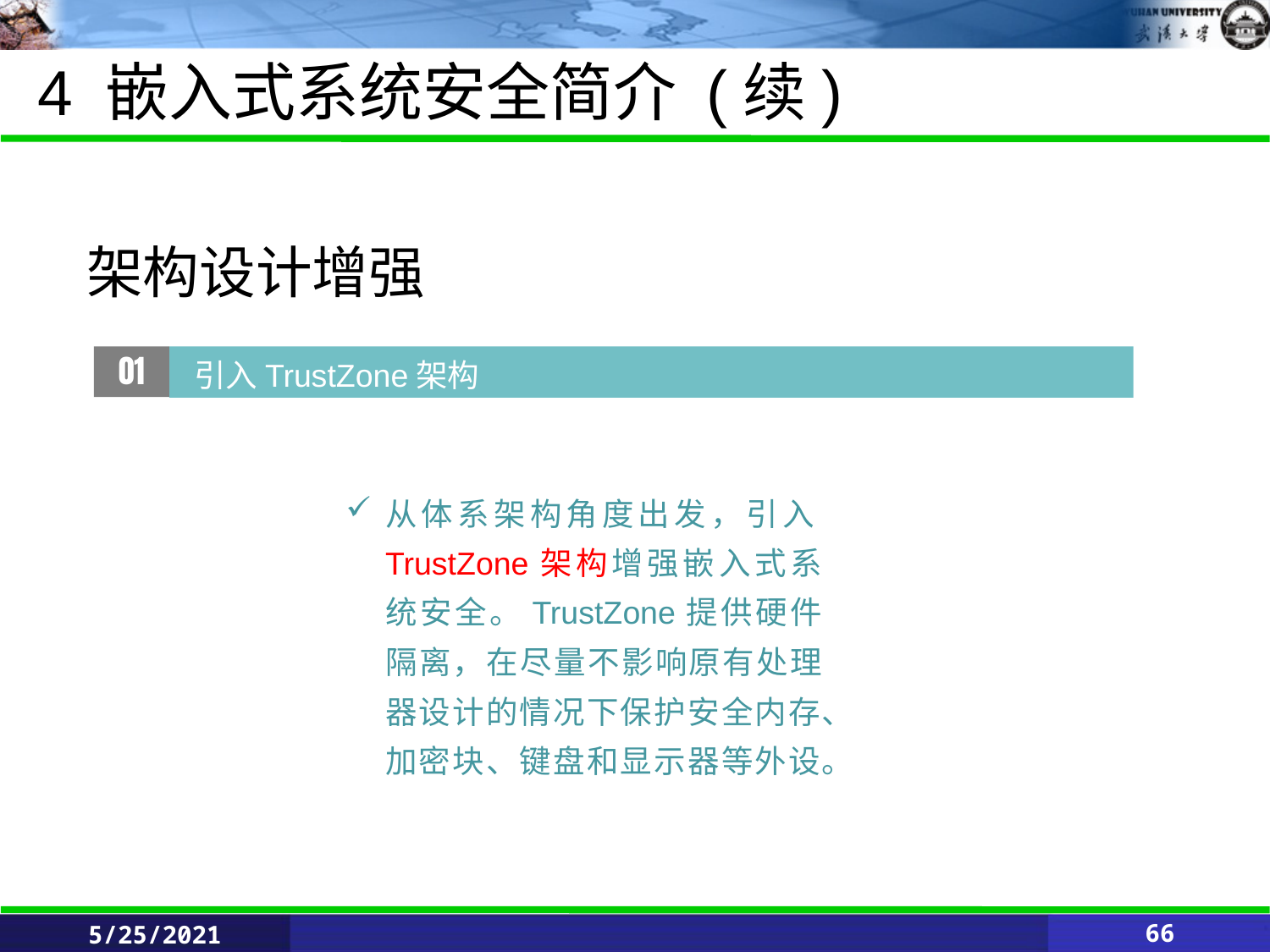

# 4 嵌入式系统安全简介 (续)
架构设计增强
  引入TrustZone架构

01
从体系架构角度出发，引入TrustZone架构增强嵌入式系统安全。TrustZone提供硬件隔离，在尽量不影响原有处理器设计的情况下保护安全内存、加密块、键盘和显示器等外设。
5/25/2021

66